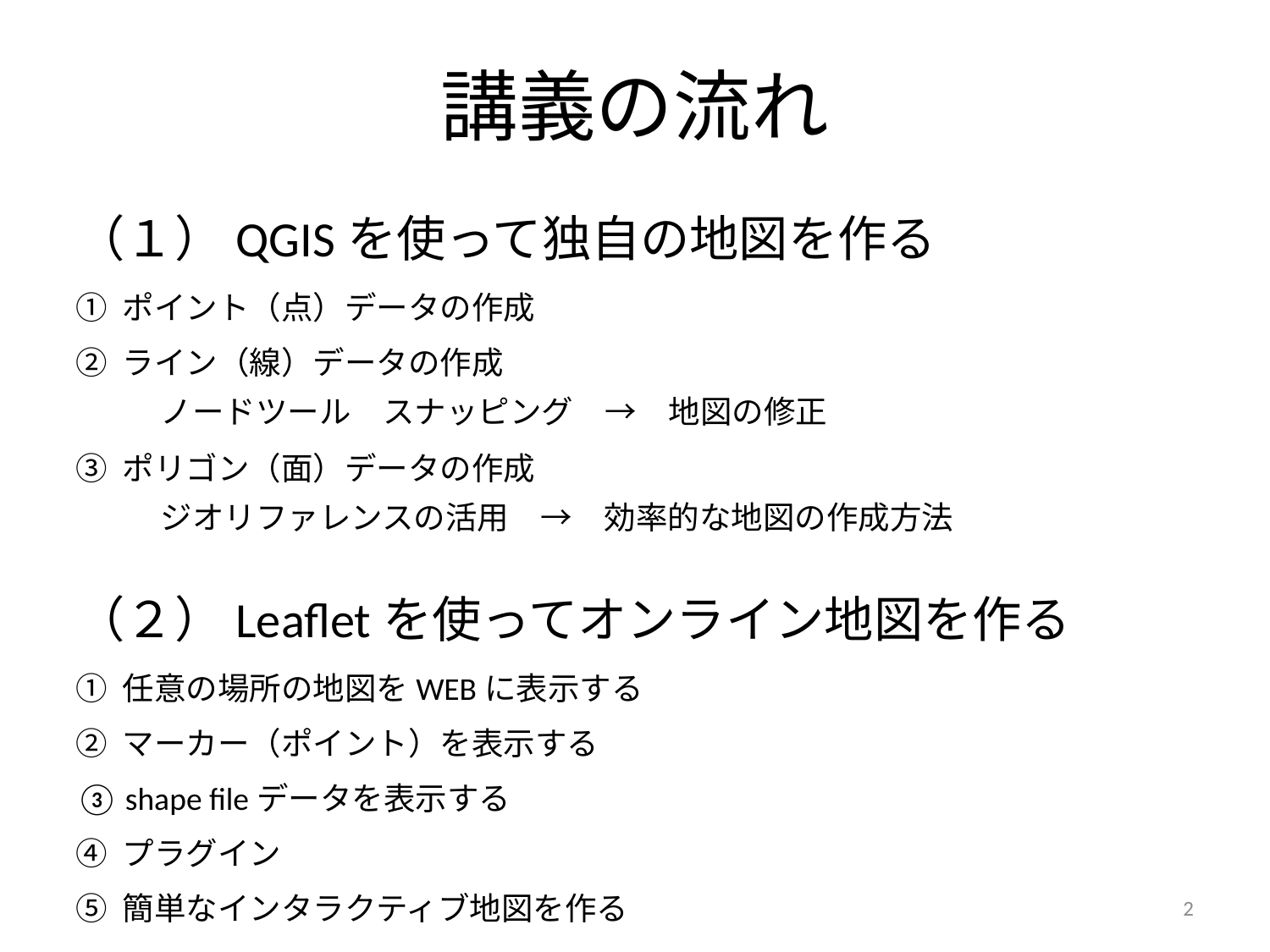

# 講義の流れ
（１）QGISを使って独自の地図を作る

① ポイント（点）データの作成

② ライン（線）データの作成
　　ノードツール　スナッピング　→　地図の修正

③ ポリゴン（面）データの作成
　　ジオリファレンスの活用　→　効率的な地図の作成方法

（２）Leafletを使ってオンライン地図を作る

① 任意の場所の地図をWEBに表示する

② マーカー（ポイント）を表示する

③ shape fileデータを表示する

④ プラグイン

⑤ 簡単なインタラクティブ地図を作る
2